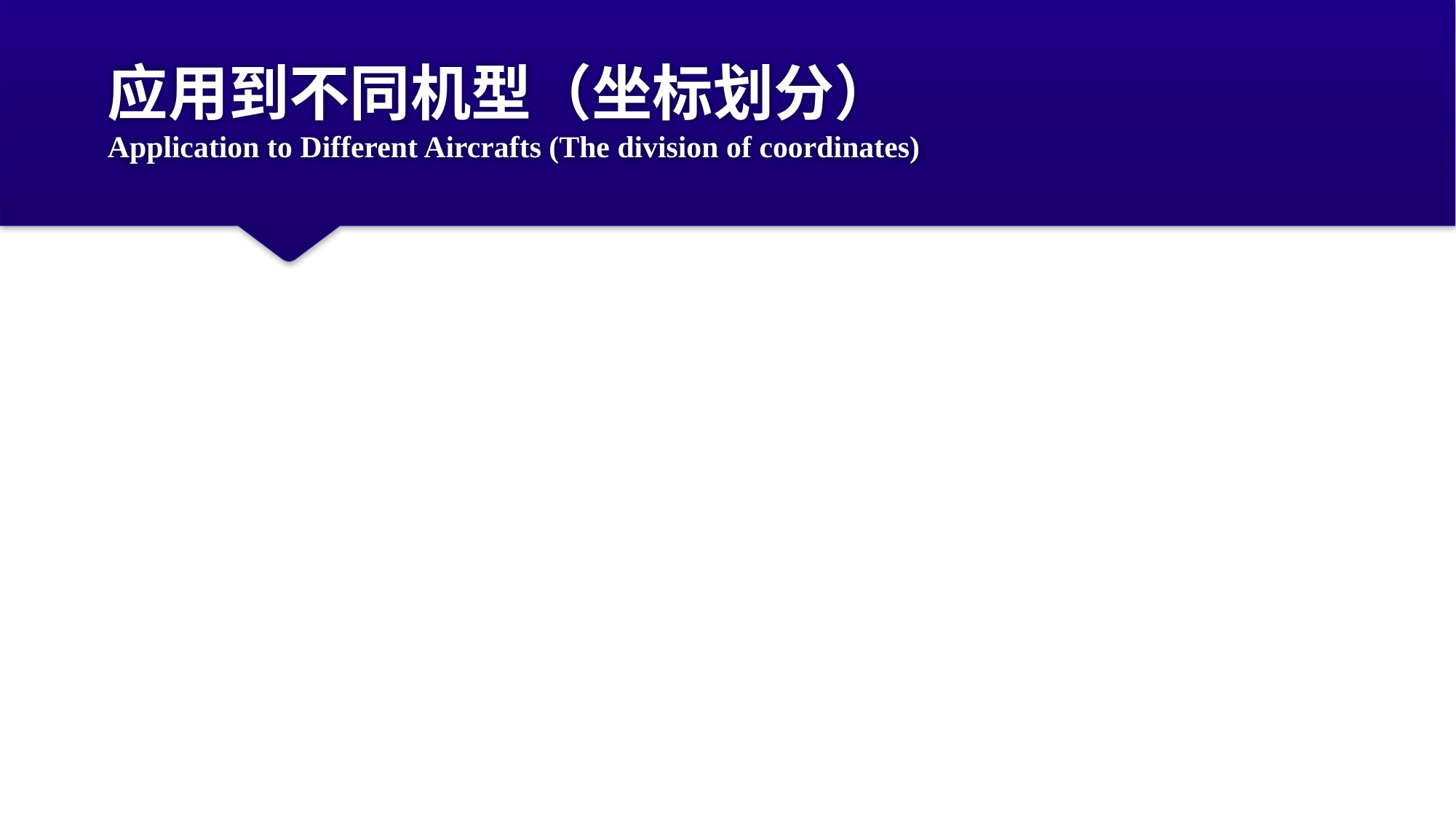

# 应用到不同机型（坐标划分） Application to Different Aircrafts (The division of coordinates)